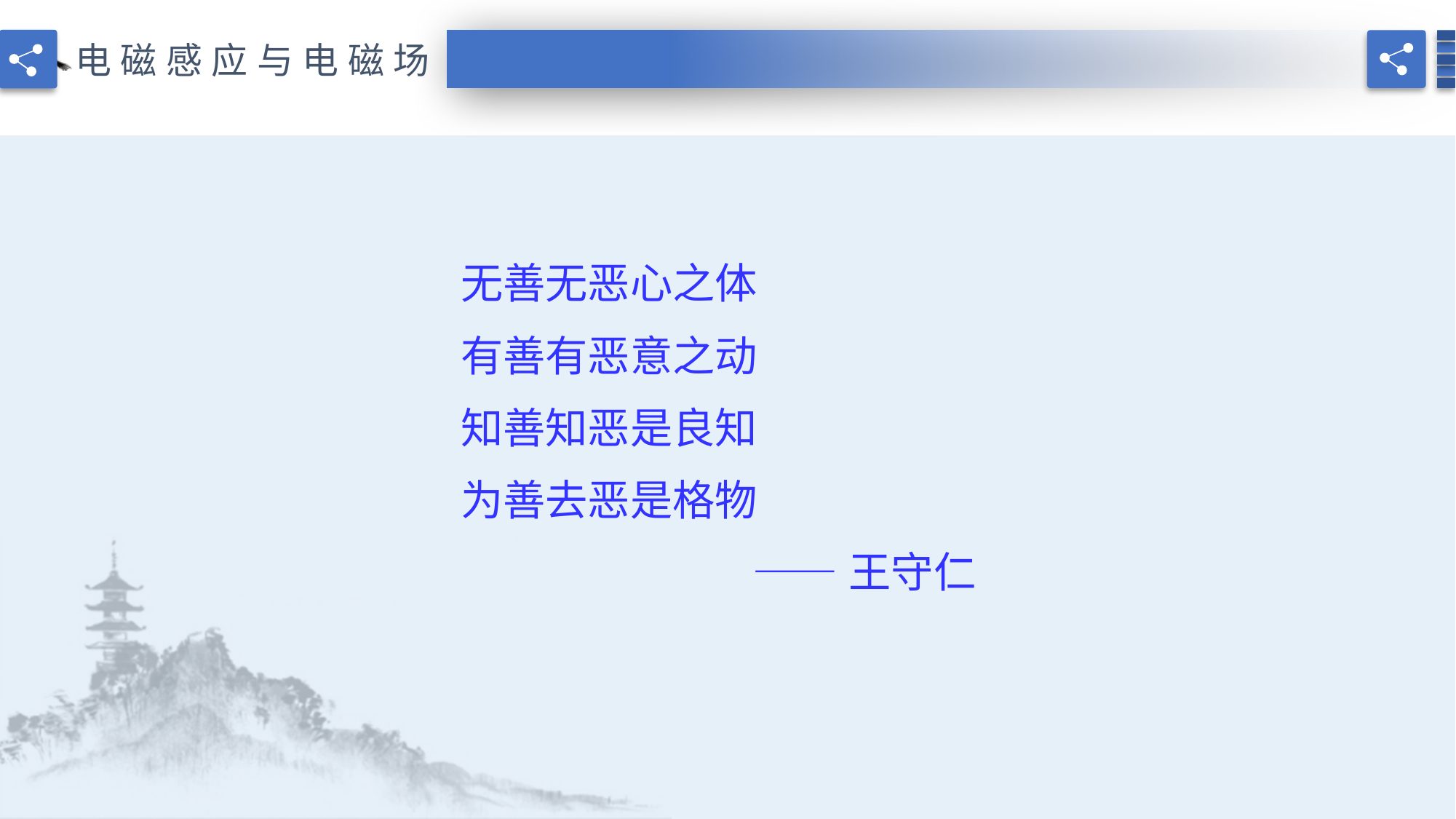

电磁感应与电磁场

无善无恶心之体
有善有恶意之动
知善知恶是良知
为善去恶是格物
                               ——王守仁